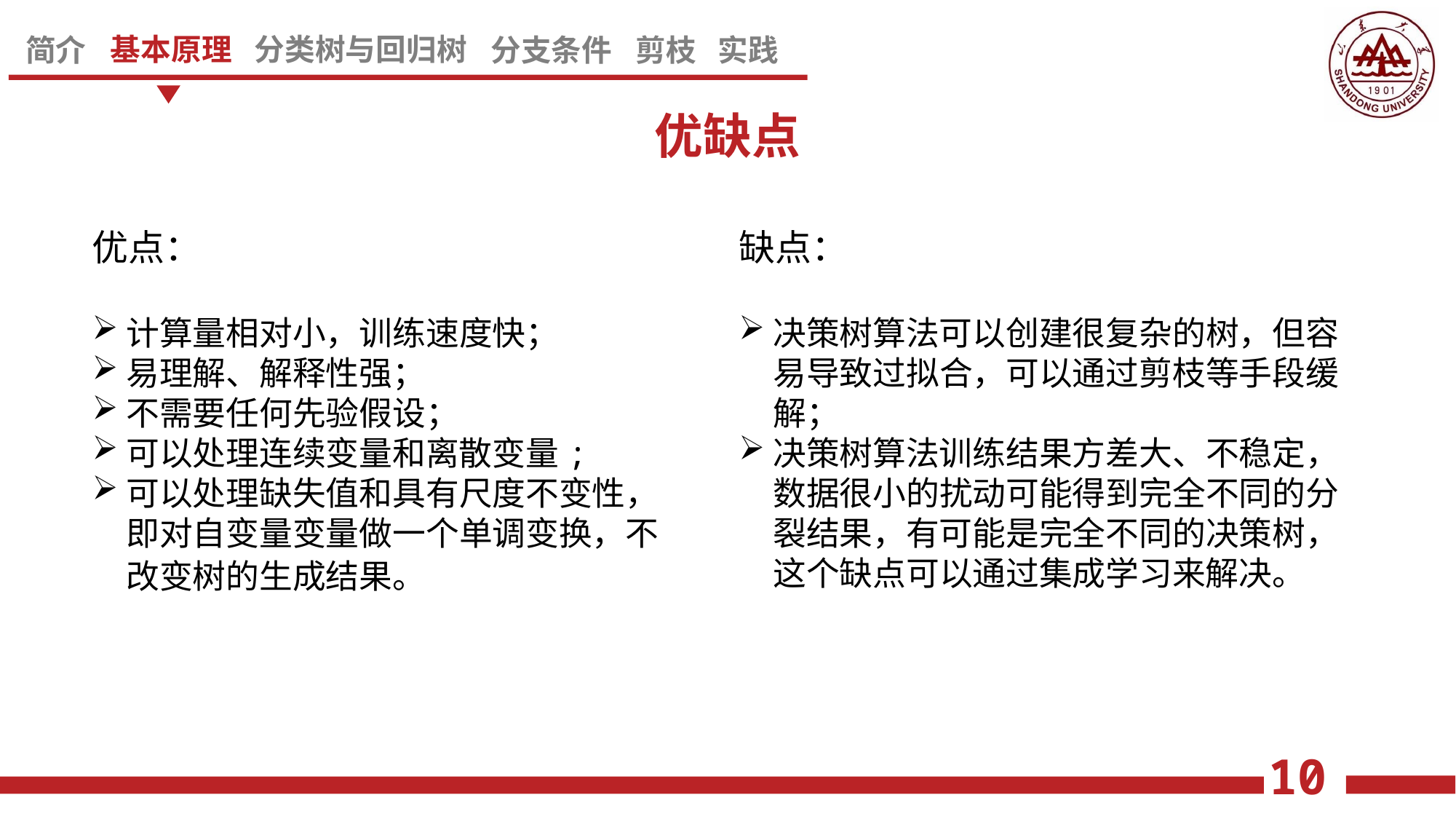

优缺点
优点：

计算量相对小，训练速度快；
易理解、解释性强；
不需要任何先验假设；
可以处理连续变量和离散变量;
可以处理缺失值和具有尺度不变性，即对自变量变量做一个单调变换，不改变树的生成结果。
缺点：

决策树算法可以创建很复杂的树，但容易导致过拟合，可以通过剪枝等手段缓解；
决策树算法训练结果方差大、不稳定，数据很小的扰动可能得到完全不同的分裂结果，有可能是完全不同的决策树，这个缺点可以通过集成学习来解决。